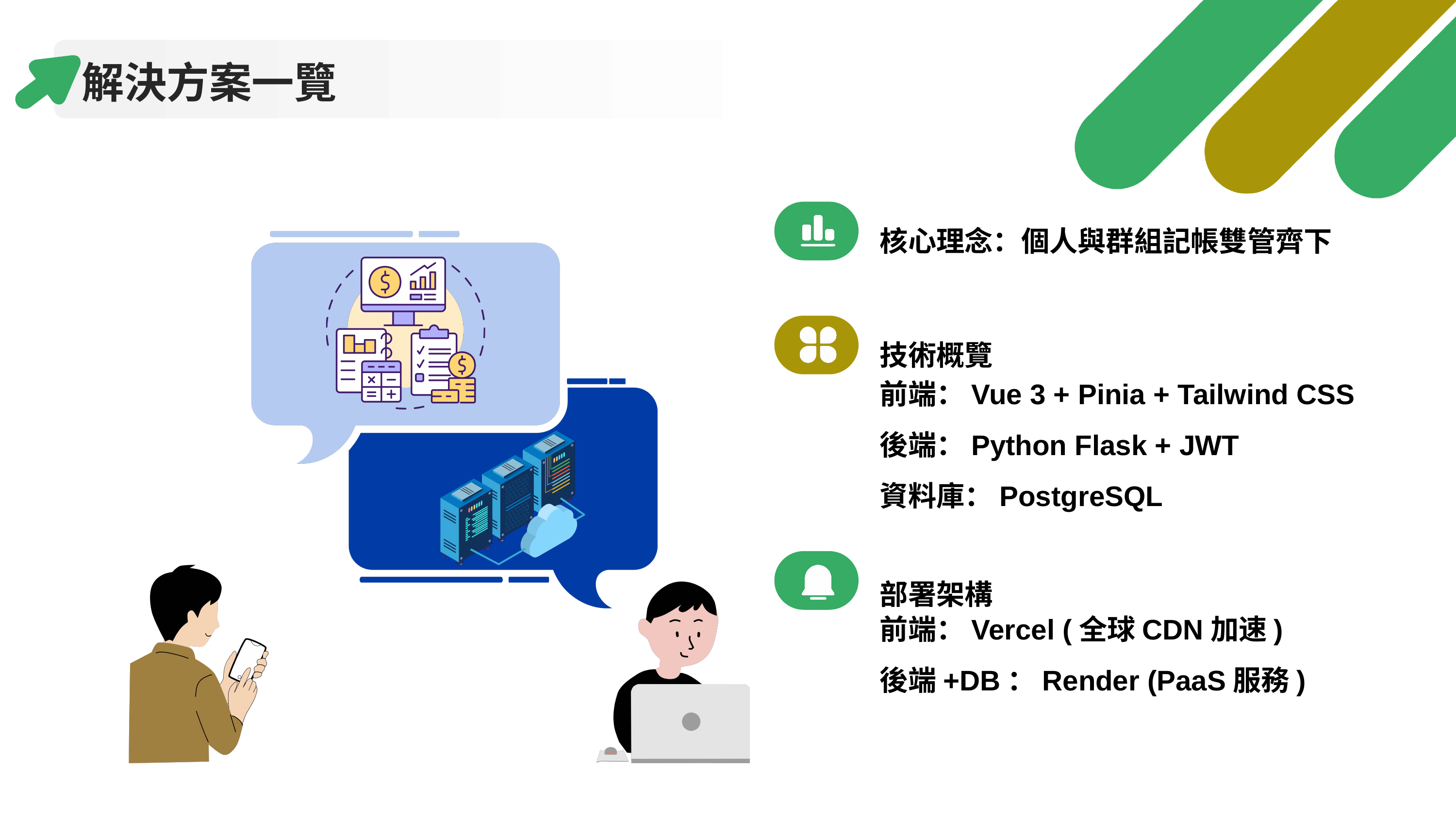

解決方案一覽

核心理念：個人與群組記帳雙管齊下

技術概覽

前端：Vue 3 + Pinia + Tailwind CSS
後端：Python Flask + JWT
資料庫：PostgreSQL

部署架構

前端：Vercel (全球CDN加速)
後端+DB：Render (PaaS服務)